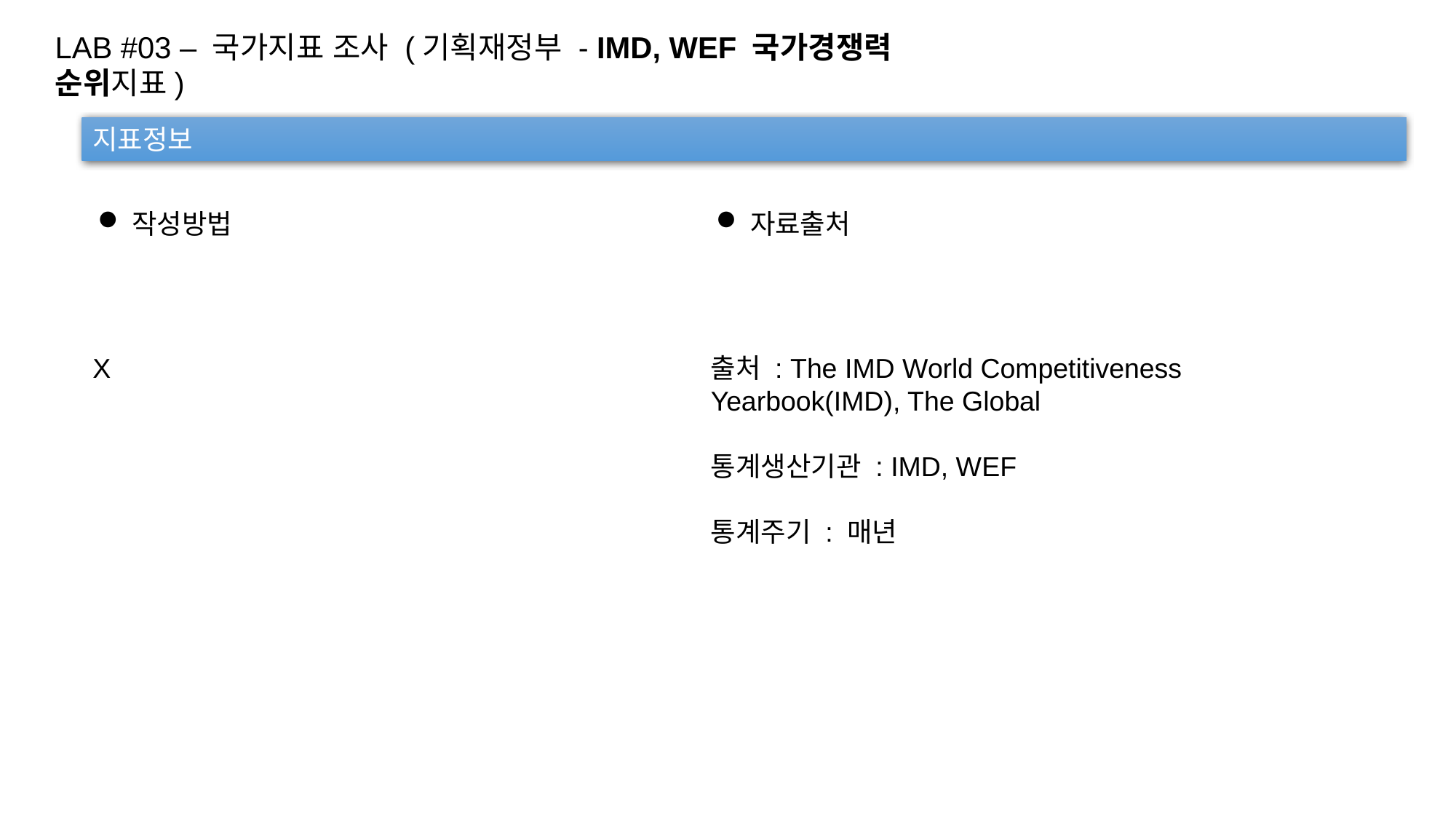

LAB #03 – 국가지표 조사 (기획재정부 - IMD, WEF 국가경쟁력 순위지표)
지표정보
작성방법
자료출처
X
출처 : The IMD World Competitiveness Yearbook(IMD), The Global

통계생산기관 : IMD, WEF

통계주기 : 매년